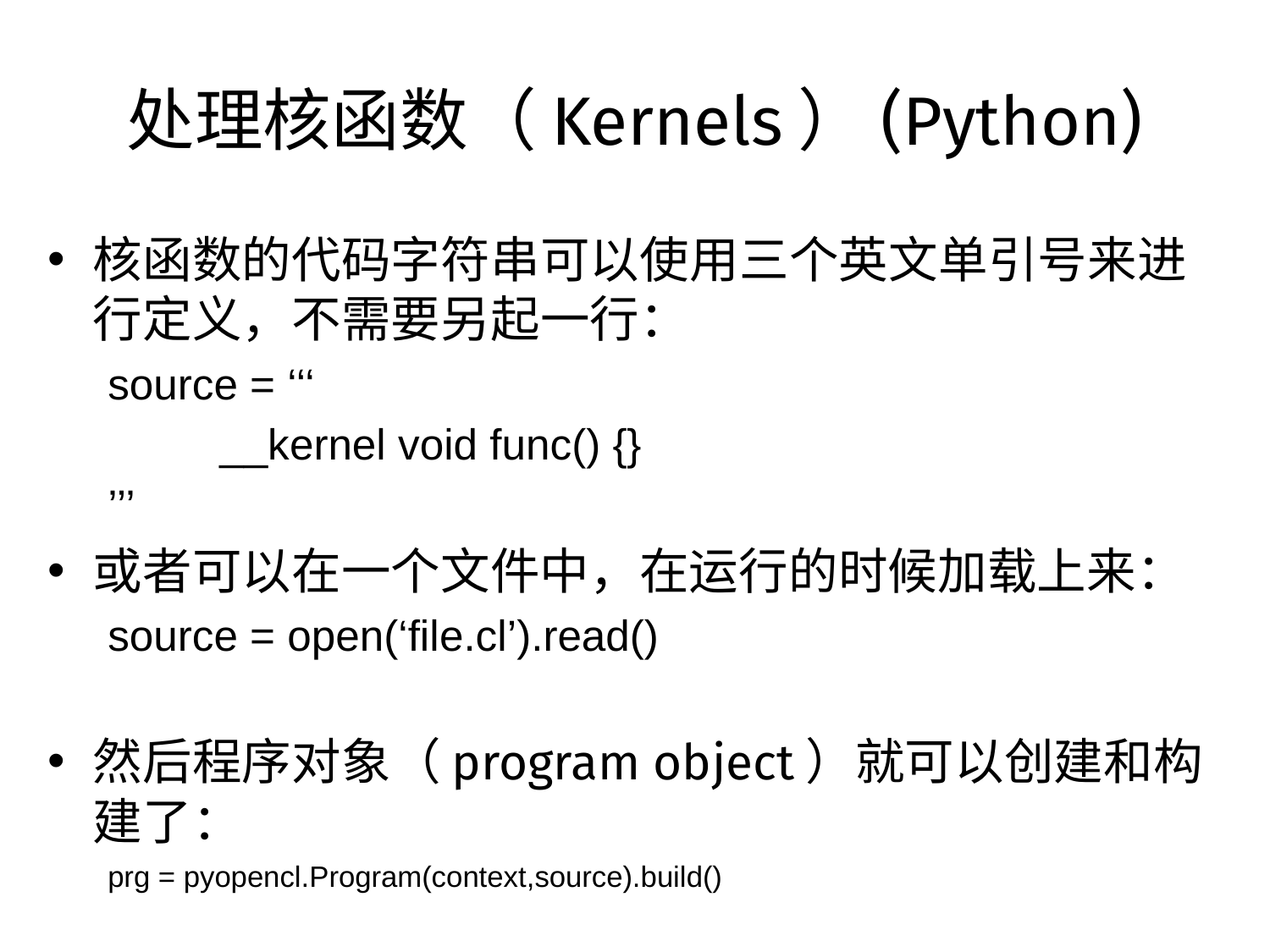

处理核函数（Kernels）(Python)
核函数的代码字符串可以使用三个英文单引号来进行定义，不需要另起一行：
source = ‘‘‘
	__kernel void func() {}
’’’
或者可以在一个文件中，在运行的时候加载上来：
source = open(‘file.cl’).read()

然后程序对象（program object）就可以创建和构建了：
prg = pyopencl.Program(context,source).build()